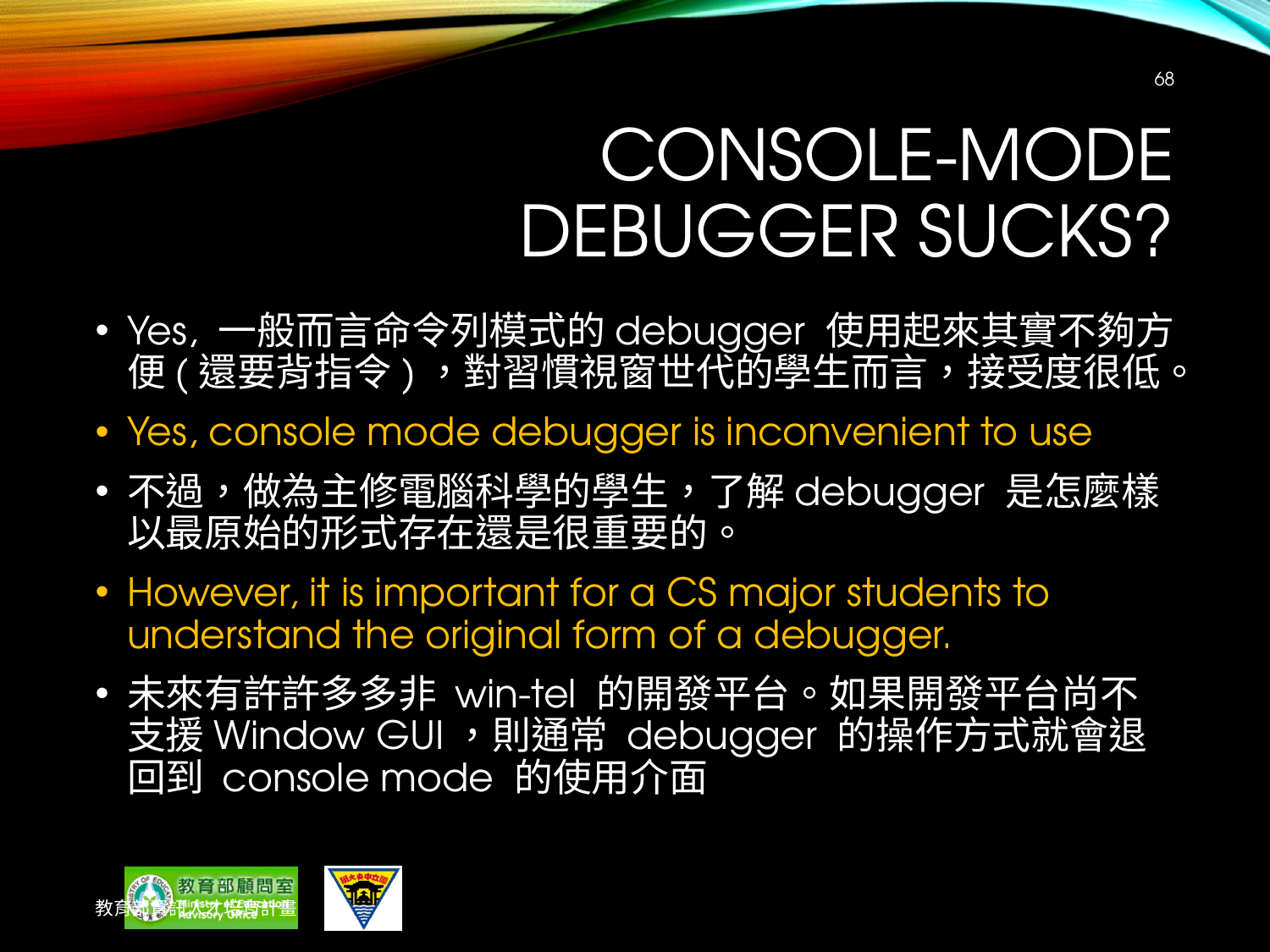

68
# Console-Mode Debugger Sucks?
Yes, 一般而言命令列模式的debugger 使用起來其實不夠方便(還要背指令)，對習慣視窗世代的學生而言，接受度很低。
Yes, console mode debugger is inconvenient to use
不過，做為主修電腦科學的學生，了解debugger 是怎麼樣以最原始的形式存在還是很重要的。
However, it is important for a CS major students to understand the original form of a debugger.
未來有許許多多非 win-tel 的開發平台。如果開發平台尚不支援Window GUI，則通常 debugger 的操作方式就會退回到 console mode 的使用介面
教育部資訊人才培育計畫